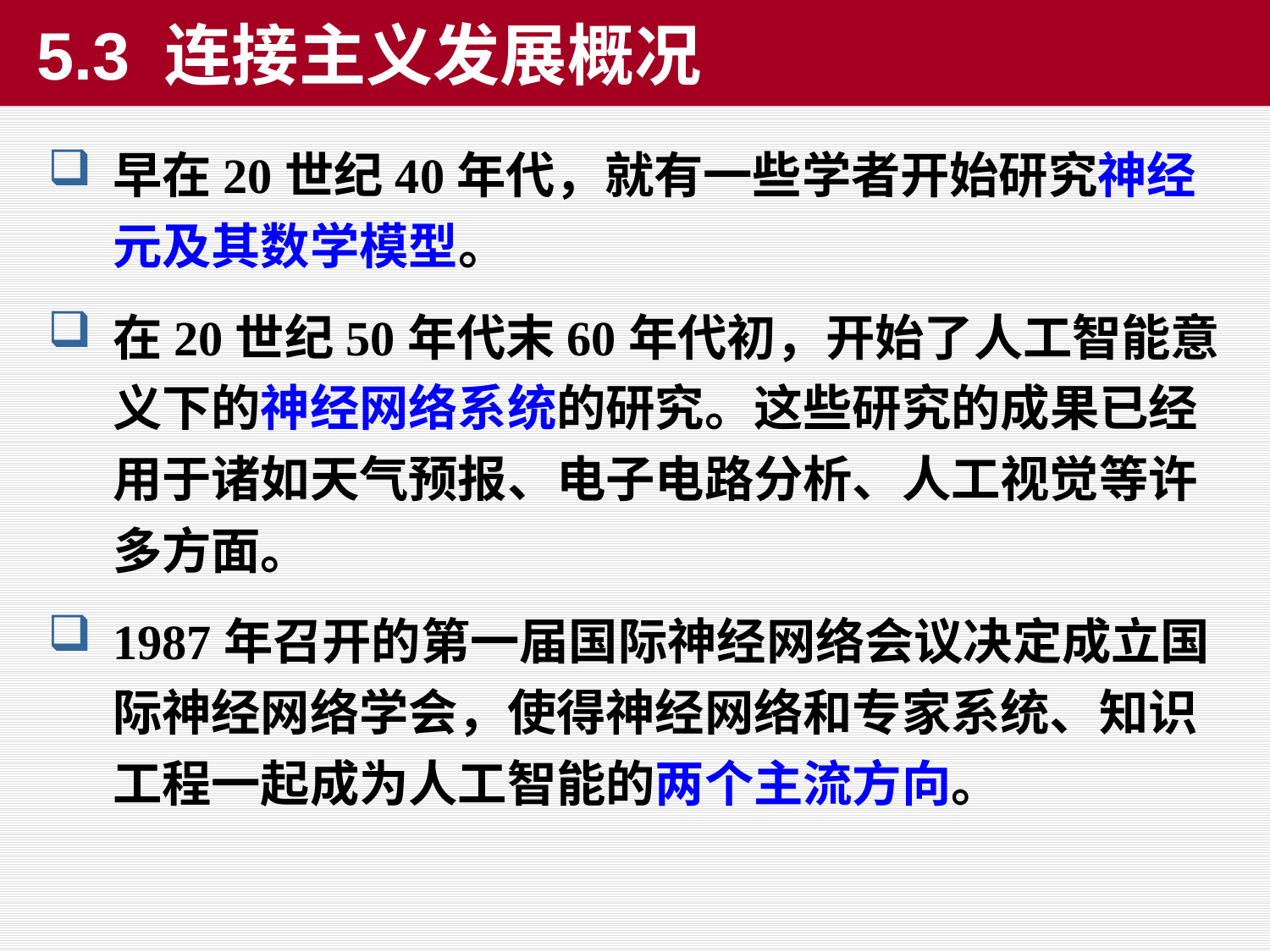

5.3 连接主义发展概况
早在20世纪40年代，就有一些学者开始研究神经元及其数学模型。
在20世纪50年代末60年代初，开始了人工智能意义下的神经网络系统的研究。这些研究的成果已经用于诸如天气预报、电子电路分析、人工视觉等许多方面。
1987年召开的第一届国际神经网络会议决定成立国际神经网络学会，使得神经网络和专家系统、知识工程一起成为人工智能的两个主流方向。